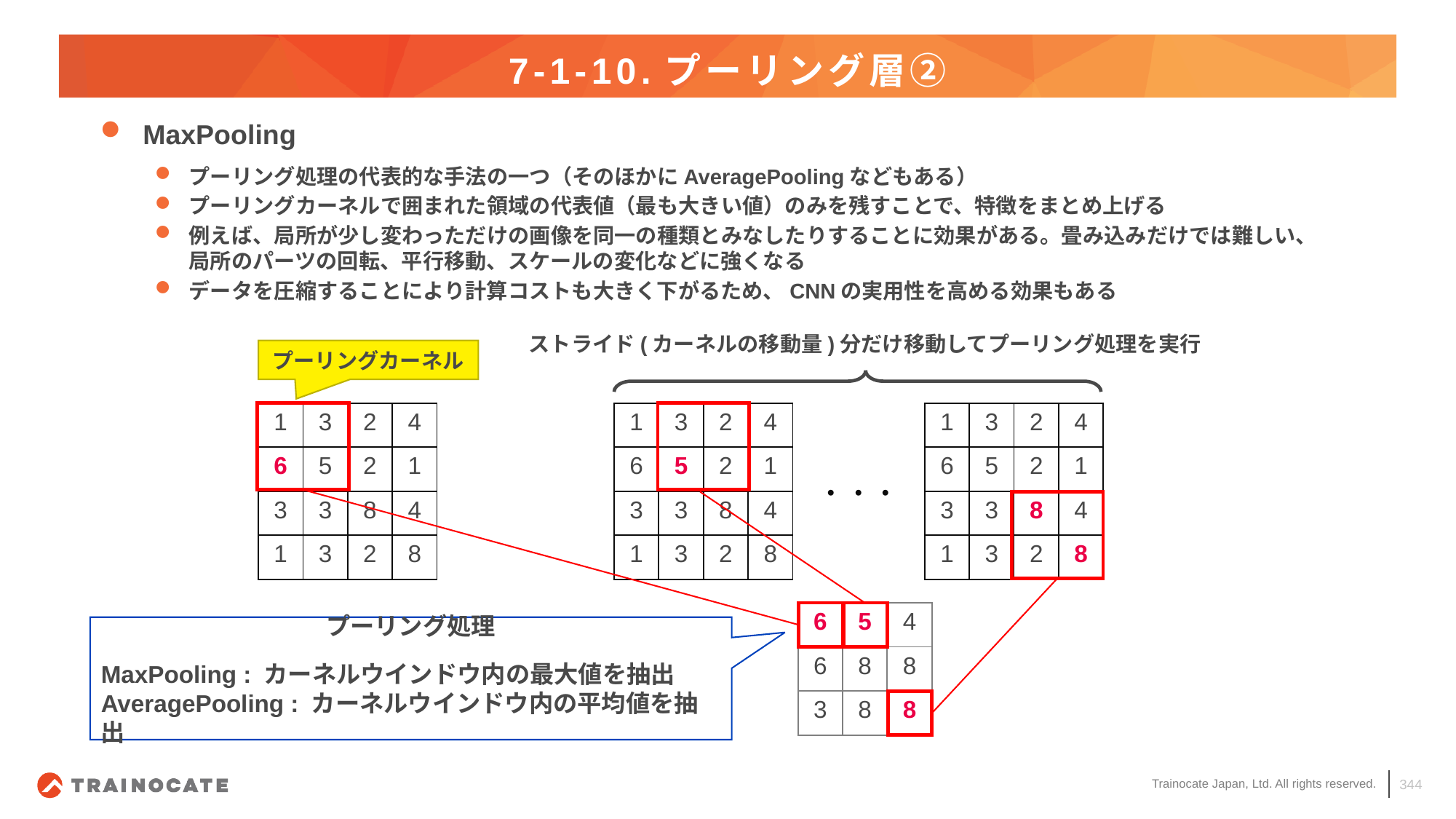

# 7-1-10.プーリング層②
MaxPooling
プーリング処理の代表的な手法の一つ（そのほかにAveragePoolingなどもある）
プーリングカーネルで囲まれた領域の代表値（最も大きい値）のみを残すことで、特徴をまとめ上げる
例えば、局所が少し変わっただけの画像を同一の種類とみなしたりすることに効果がある。畳み込みだけでは難しい、
局所のパーツの回転、平行移動、スケールの変化などに強くなる
データを圧縮することにより計算コストも大きく下がるため、CNNの実用性を高める効果もある

ストライド(カーネルの移動量)分だけ移動してプーリング処理を実行
プーリングカーネル
| 1 | 3 | 2 | 4 |
| --- | --- | --- | --- |
| 6 | 5 | 2 | 1 |
| 3 | 3 | 8 | 4 |
| 1 | 3 | 2 | 8 |
| 1 | 3 | 2 | 4 |
| --- | --- | --- | --- |
| 6 | 5 | 2 | 1 |
| 3 | 3 | 8 | 4 |
| 1 | 3 | 2 | 8 |
| 1 | 3 | 2 | 4 |
| --- | --- | --- | --- |
| 6 | 5 | 2 | 1 |
| 3 | 3 | 8 | 4 |
| 1 | 3 | 2 | 8 |

・・・

| 6 | 5 | 4 |
| --- | --- | --- |
| 6 | 8 | 8 |
| 3 | 8 | 8 |
プーリング処理

MaxPooling : カーネルウインドウ内の最大値を抽出
AveragePooling : カーネルウインドウ内の平均値を抽出

344